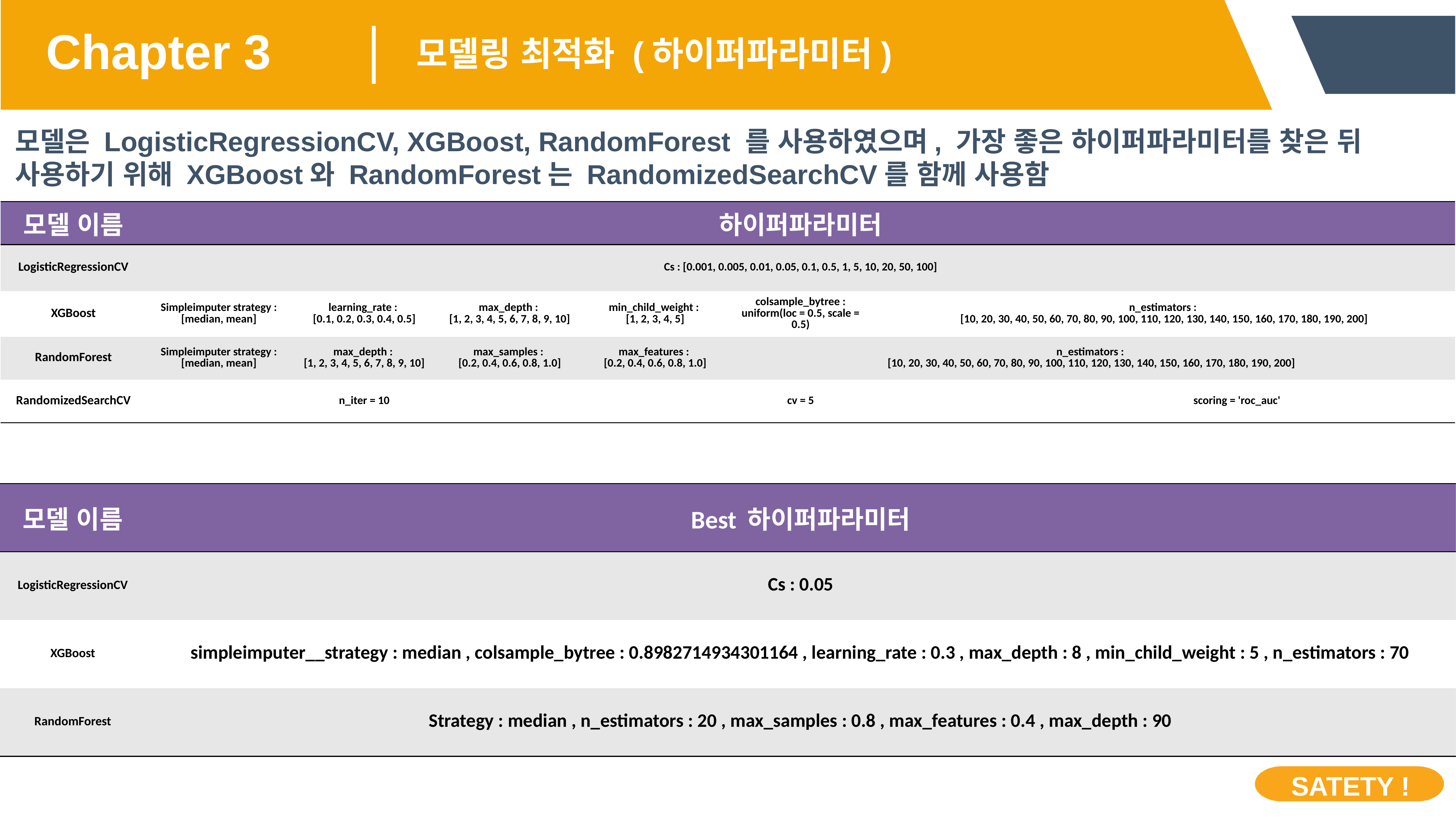

Chapter 3

모델링 최적화 (하이퍼파라미터)
모델은 LogisticRegressionCV, XGBoost, RandomForest 를 사용하였으며, 가장 좋은 하이퍼파라미터를 찾은 뒤 사용하기 위해 XGBoost와 RandomForest는 RandomizedSearchCV를 함께 사용함
| 모델 이름 | 하이퍼파라미터 |  |  |  |  |  |  |
| --- | --- | --- | --- | --- | --- | --- | --- |
| LogisticRegressionCV | Cs : [0.001, 0.005, 0.01, 0.05, 0.1, 0.5, 1, 5, 10, 20, 50, 100] |  |  |  |  |  |  |
| XGBoost | Simpleimputer strategy : [median, mean] | learning\_rate : [0.1, 0.2, 0.3, 0.4, 0.5] | max\_depth : [1, 2, 3, 4, 5, 6, 7, 8, 9, 10] | min\_child\_weight : [1, 2, 3, 4, 5] | colsample\_bytree : uniform(loc = 0.5, scale = 0.5) | n\_estimators : [10, 20, 30, 40, 50, 60, 70, 80, 90, 100, 110, 120, 130, 140, 150, 160, 170, 180, 190, 200] |  |
| RandomForest | Simpleimputer strategy : [median, mean] | max\_depth : [1, 2, 3, 4, 5, 6, 7, 8, 9, 10] | max\_samples : [0.2, 0.4, 0.6, 0.8, 1.0] | max\_features : [0.2, 0.4, 0.6, 0.8, 1.0] | n\_estimators : [10, 20, 30, 40, 50, 60, 70, 80, 90, 100, 110, 120, 130, 140, 150, 160, 170, 180, 190, 200] | n\_estimators : [10, 20, 30, 40, 50, 60, 70, 80, 90, 100, 110, 120, 130, 140, 150, 160, 170, 180, 190, 200 |  |
| RandomizedSearchCV | n\_iter = 10 |  |  | cv = 5 |  |  | scoring = 'roc\_auc' |
| 모델 이름 | Best 하이퍼파라미터 |
| --- | --- |
| LogisticRegressionCV | Cs : 0.05 |
| XGBoost | simpleimputer\_\_strategy : median , colsample\_bytree : 0.8982714934301164 , learning\_rate : 0.3 , max\_depth : 8 , min\_child\_weight : 5 , n\_estimators : 70 |
| RandomForest | Strategy : median , n\_estimators : 20 , max\_samples : 0.8 , max\_features : 0.4 , max\_depth : 90 |

SATETY !